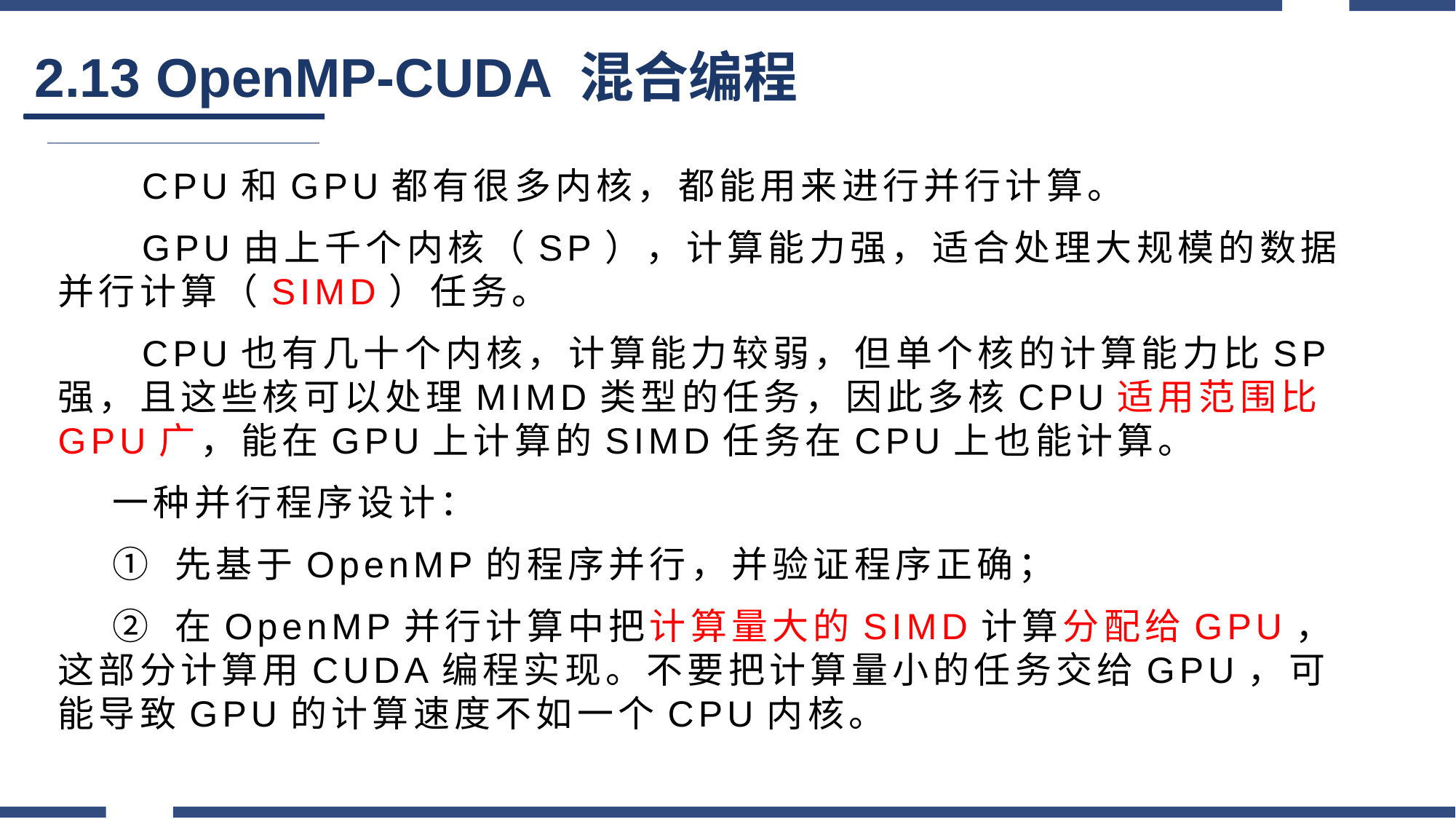

# 2.13 OpenMP-CUDA 混合编程
  CPU和GPU都有很多内核，都能用来进行并行计算。
  GPU由上千个内核（SP），计算能力强，适合处理大规模的数据并行计算（SIMD）任务。
  CPU也有几十个内核，计算能力较弱，但单个核的计算能力比SP强，且这些核可以处理MIMD类型的任务，因此多核CPU适用范围比GPU广，能在GPU上计算的SIMD任务在CPU上也能计算。
一种并行程序设计：
① 先基于OpenMP的程序并行，并验证程序正确；
② 在OpenMP并行计算中把计算量大的SIMD计算分配给GPU，这部分计算用CUDA编程实现。不要把计算量小的任务交给GPU，可能导致GPU的计算速度不如一个CPU内核。